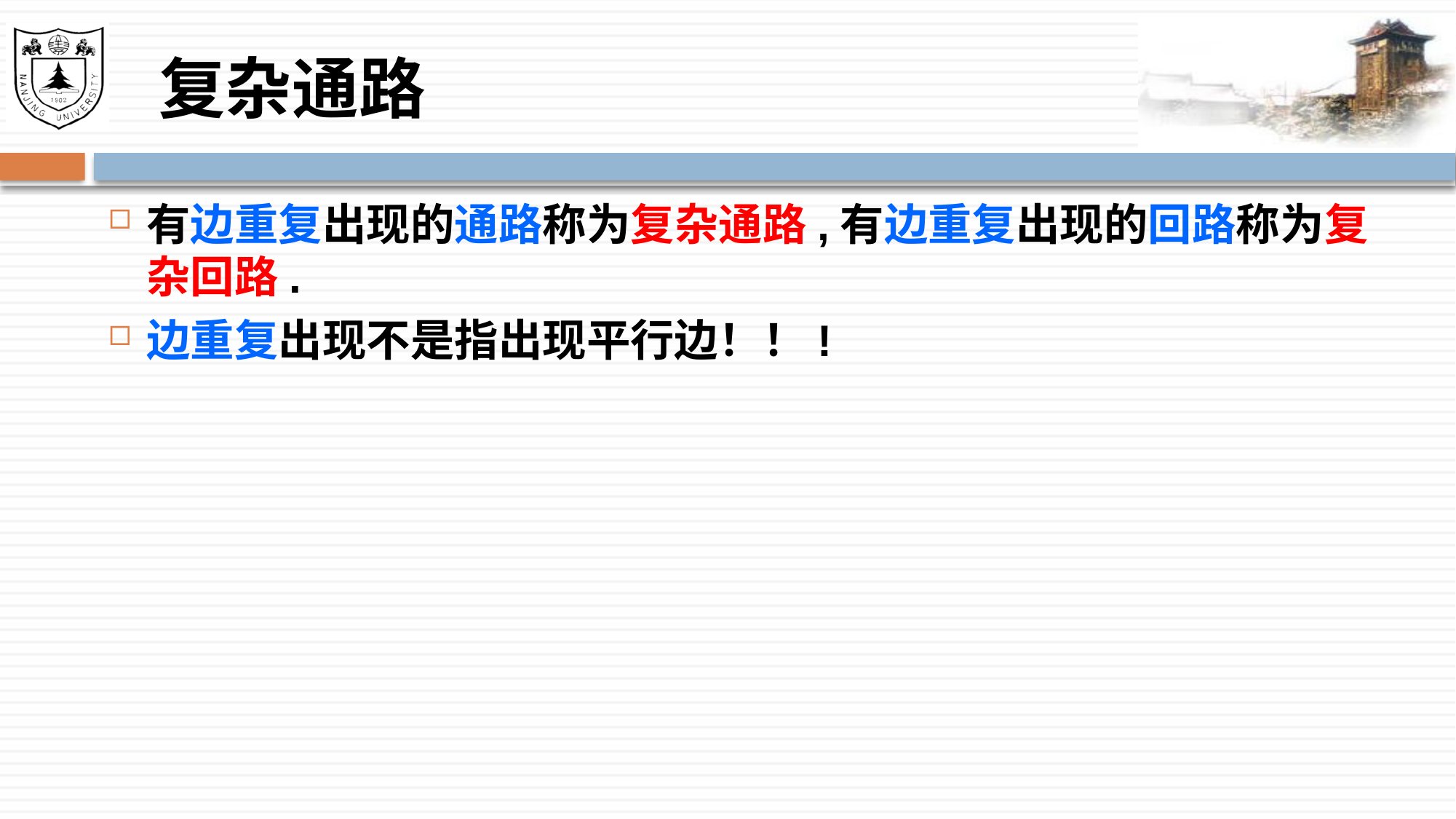

# 复杂通路
有边重复出现的通路称为复杂通路,有边重复出现的回路称为复杂回路.
边重复出现不是指出现平行边！！!